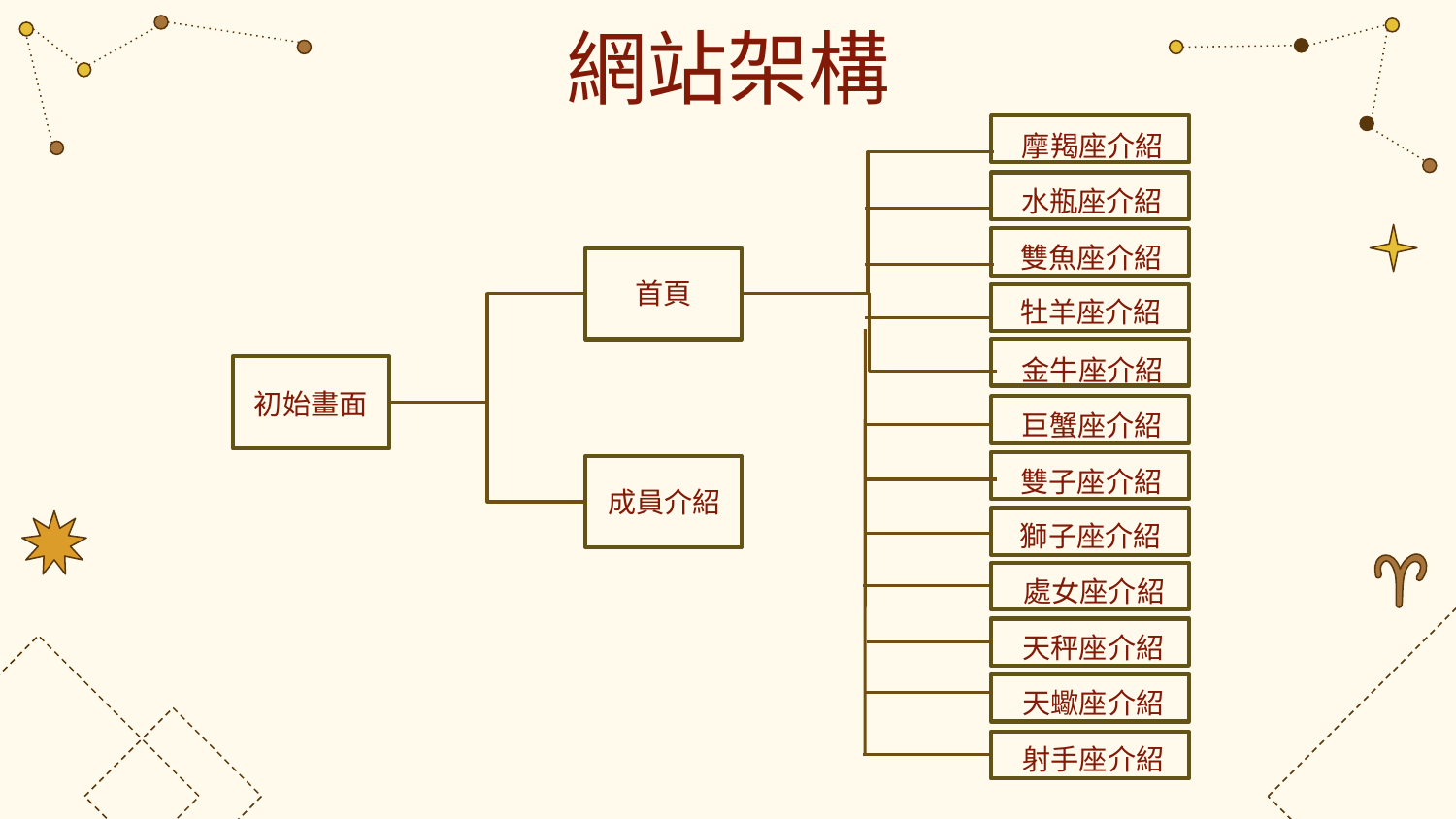

# 網站架構

摩羯座介紹

水瓶座介紹

雙魚座介紹
首頁

牡羊座介紹

金牛座介紹
初始畫面

巨蟹座介紹

雙子座介紹
成員介紹

獅子座介紹

處女座介紹

天秤座介紹

天蠍座介紹
射手座介紹